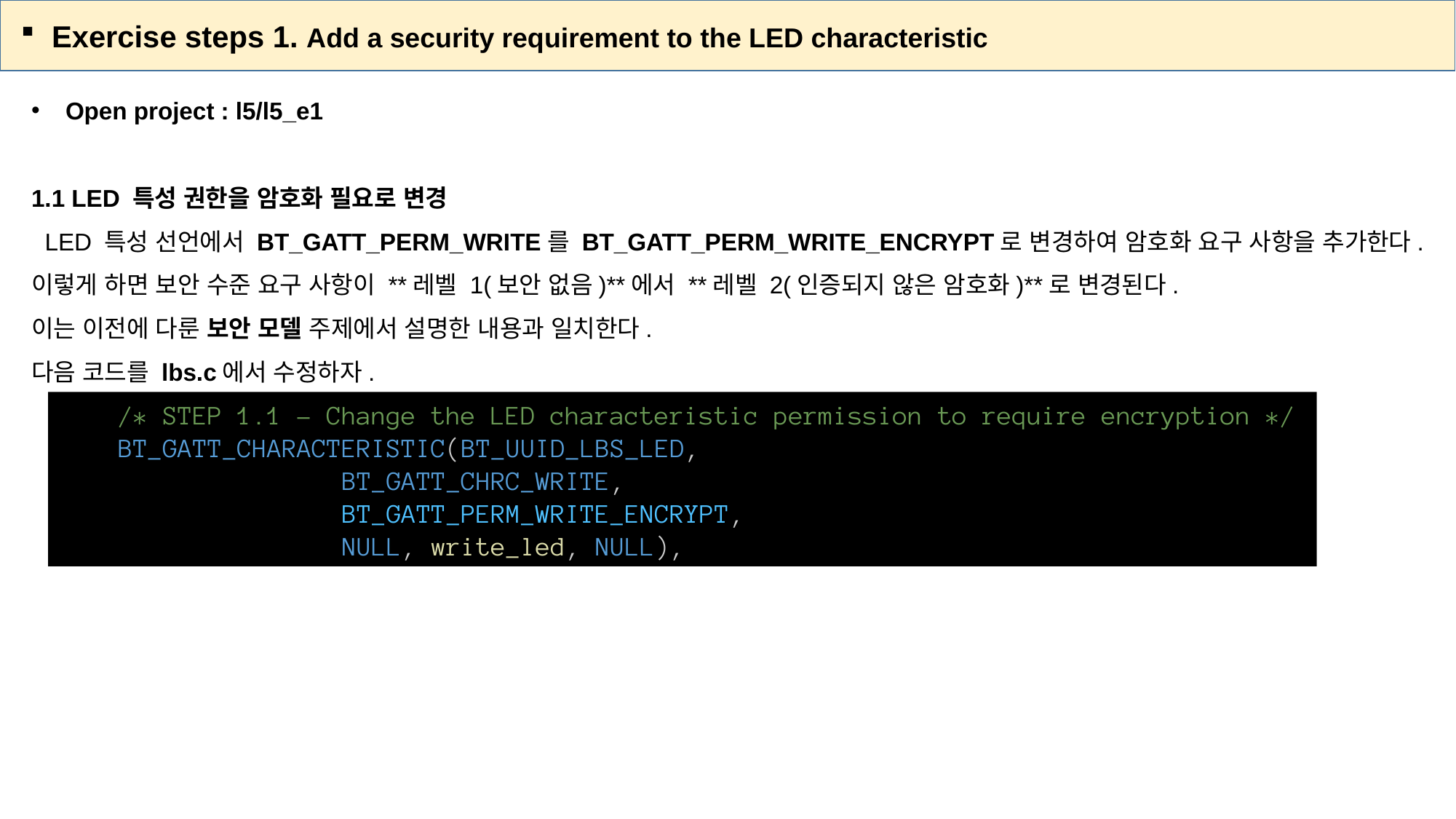

Exercise steps 1. Add a security requirement to the LED characteristic
Open project : l5/l5_e1

1.1 LED 특성 권한을 암호화 필요로 변경
  LED 특성 선언에서 BT_GATT_PERM_WRITE를 BT_GATT_PERM_WRITE_ENCRYPT로 변경하여 암호화 요구 사항을 추가한다.
이렇게 하면 보안 수준 요구 사항이 **레벨 1(보안 없음)**에서 **레벨 2(인증되지 않은 암호화)**로 변경된다.
이는 이전에 다룬 보안 모델 주제에서 설명한 내용과 일치한다.
다음 코드를 lbs.c에서 수정하자.
    /* STEP 1.1 - Change the LED characteristic permission to require encryption */
    BT_GATT_CHARACTERISTIC(BT_UUID_LBS_LED,
                   BT_GATT_CHRC_WRITE,
                   BT_GATT_PERM_WRITE_ENCRYPT,
                   NULL, write_led, NULL),